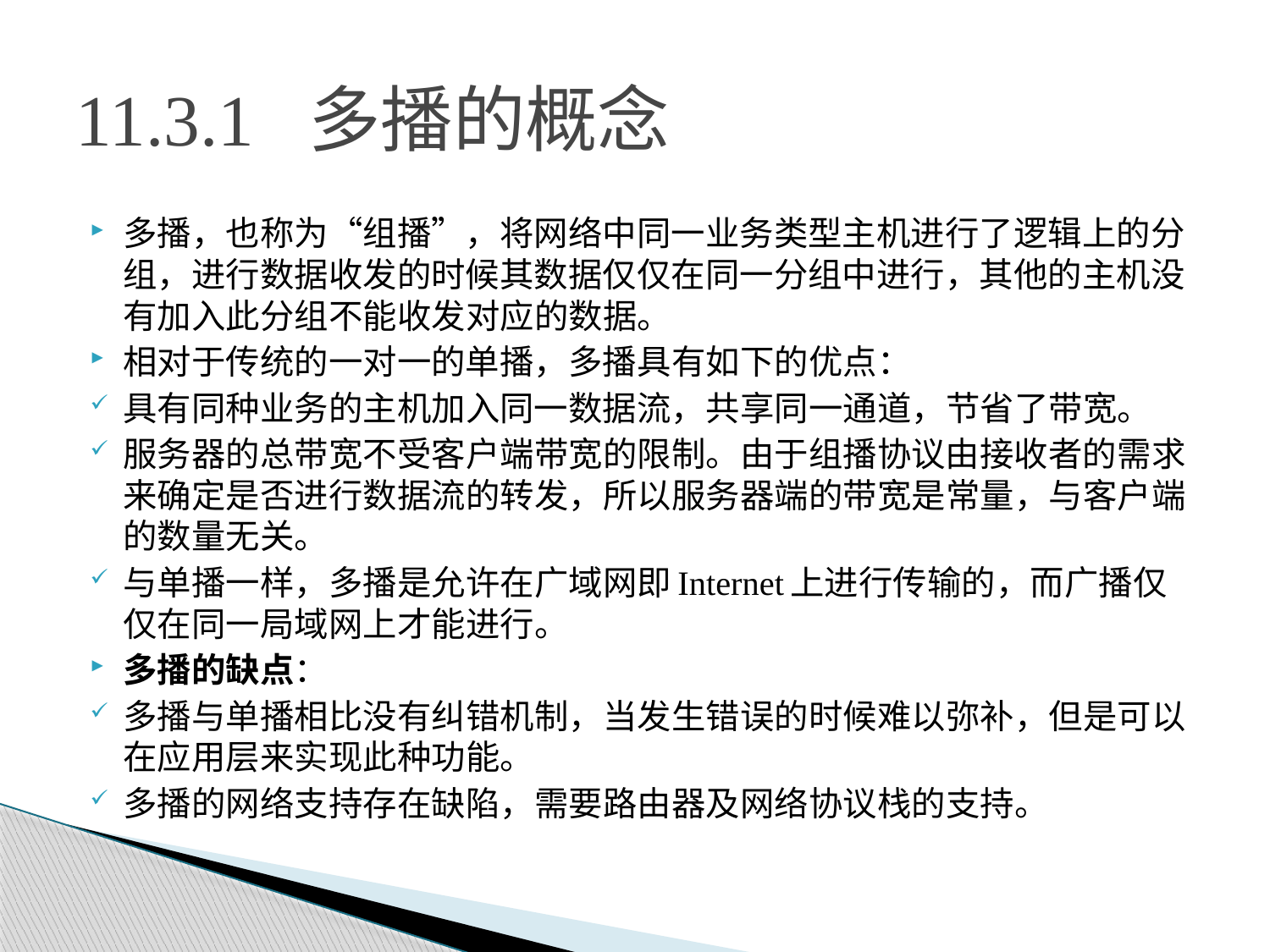

# 11.3.1  多播的概念
多播，也称为“组播”，将网络中同一业务类型主机进行了逻辑上的分组，进行数据收发的时候其数据仅仅在同一分组中进行，其他的主机没有加入此分组不能收发对应的数据。
相对于传统的一对一的单播，多播具有如下的优点：
具有同种业务的主机加入同一数据流，共享同一通道，节省了带宽。
服务器的总带宽不受客户端带宽的限制。由于组播协议由接收者的需求来确定是否进行数据流的转发，所以服务器端的带宽是常量，与客户端的数量无关。
与单播一样，多播是允许在广域网即Internet上进行传输的，而广播仅仅在同一局域网上才能进行。
多播的缺点：
多播与单播相比没有纠错机制，当发生错误的时候难以弥补，但是可以在应用层来实现此种功能。
多播的网络支持存在缺陷，需要路由器及网络协议栈的支持。